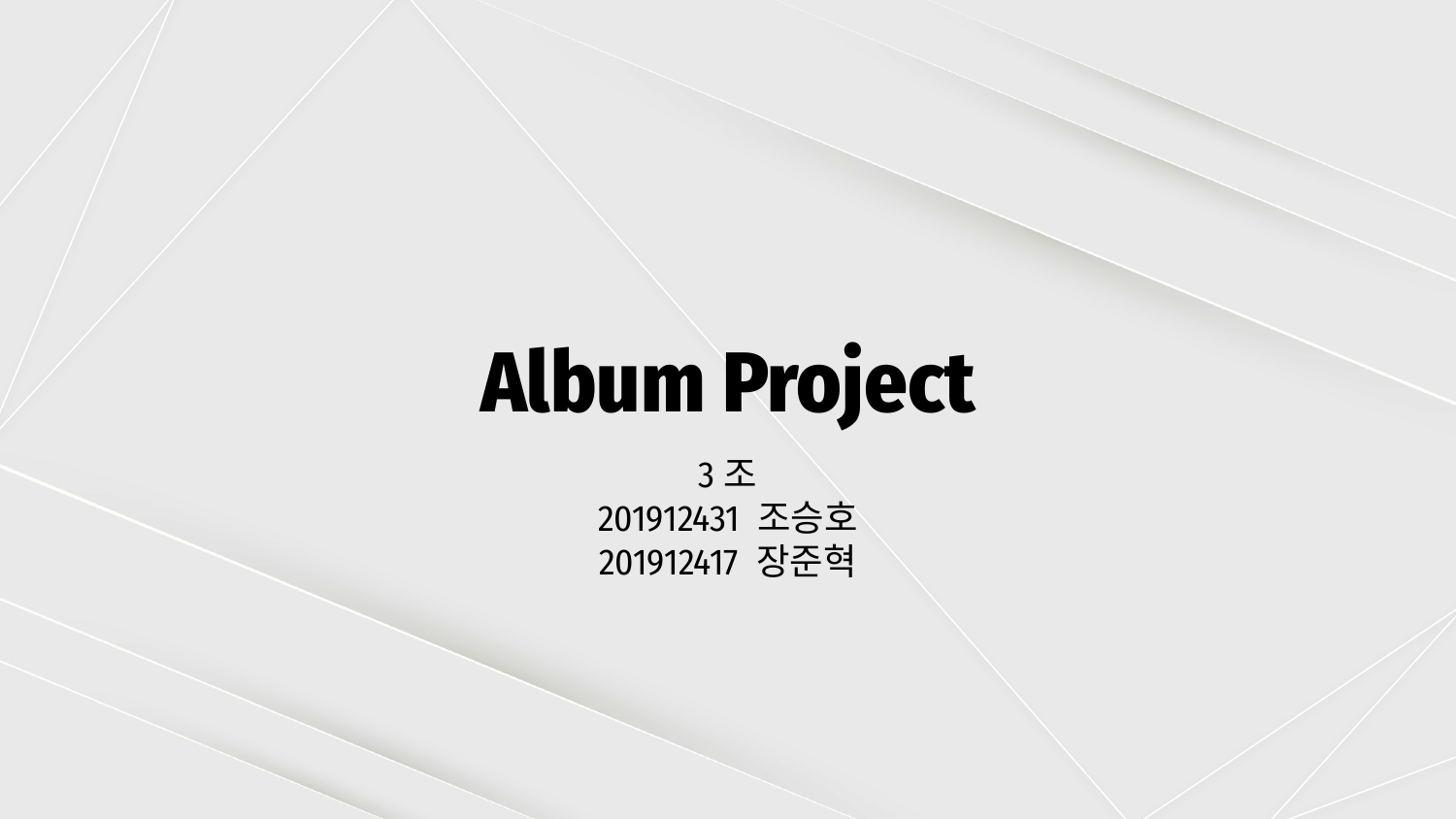

# Album Project
3조
201912431 조승호
201912417 장준혁